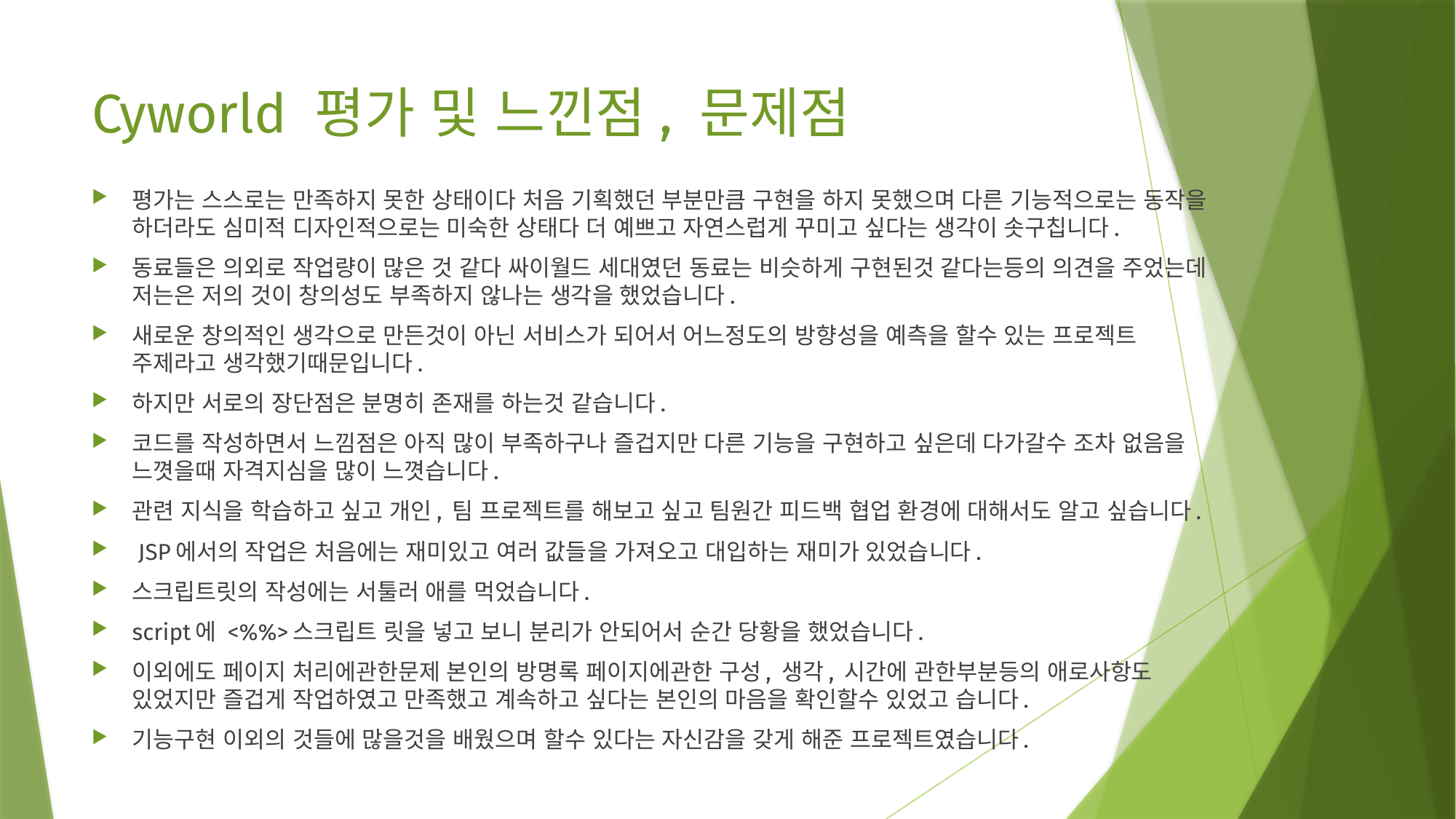

# Cyworld 평가 및 느낀점, 문제점
평가는 스스로는 만족하지 못한 상태이다 처음 기획했던 부분만큼 구현을 하지 못했으며 다른 기능적으로는 동작을 하더라도 심미적 디자인적으로는 미숙한 상태다 더 예쁘고 자연스럽게 꾸미고 싶다는 생각이 솟구칩니다.
동료들은 의외로 작업량이 많은 것 같다 싸이월드 세대였던 동료는 비슷하게 구현된것 같다는등의 의견을 주었는데 저는은 저의 것이 창의성도 부족하지 않나는 생각을 했었습니다.
새로운 창의적인 생각으로 만든것이 아닌 서비스가 되어서 어느정도의 방향성을 예측을 할수 있는 프로젝트 주제라고 생각했기때문입니다.
하지만 서로의 장단점은 분명히 존재를 하는것 같습니다.
코드를 작성하면서 느낌점은 아직 많이 부족하구나 즐겁지만 다른 기능을 구현하고 싶은데 다가갈수 조차 없음을 느꼇을때 자격지심을 많이 느꼇습니다.
관련 지식을 학습하고 싶고 개인, 팀 프로젝트를 해보고 싶고 팀원간 피드백 협업 환경에 대해서도 알고 싶습니다.
 JSP에서의 작업은 처음에는 재미있고 여러 값들을 가져오고 대입하는 재미가 있었습니다.
스크립트릿의 작성에는 서툴러 애를 먹었습니다.
script에 <%%>스크립트 릿을 넣고 보니 분리가 안되어서 순간 당황을 했었습니다.
이외에도 페이지 처리에관한문제 본인의 방명록 페이지에관한 구성, 생각, 시간에 관한부분등의 애로사항도 있었지만 즐겁게 작업하였고 만족했고 계속하고 싶다는 본인의 마음을 확인할수 있었고 습니다.
기능구현 이외의 것들에 많을것을 배웠으며 할수 있다는 자신감을 갖게 해준 프로젝트였습니다.